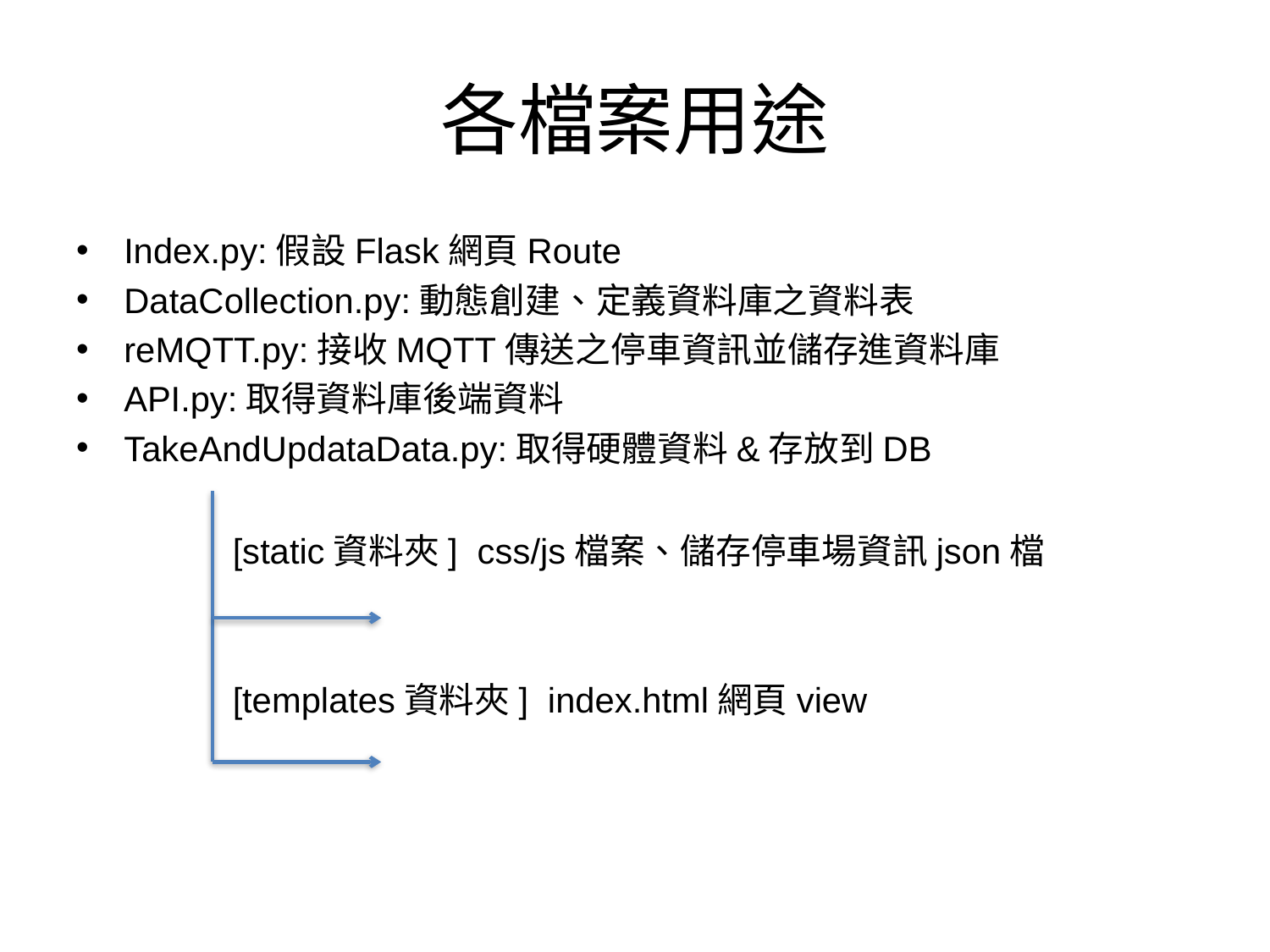

# 各檔案用途
Index.py:假設Flask網頁Route
DataCollection.py:動態創建、定義資料庫之資料表
reMQTT.py:接收MQTT傳送之停車資訊並儲存進資料庫
API.py:取得資料庫後端資料
TakeAndUpdataData.py:取得硬體資料&存放到DB
[static資料夾]  css/js檔案、儲存停車場資訊json檔

[templates資料夾]  index.html網頁view